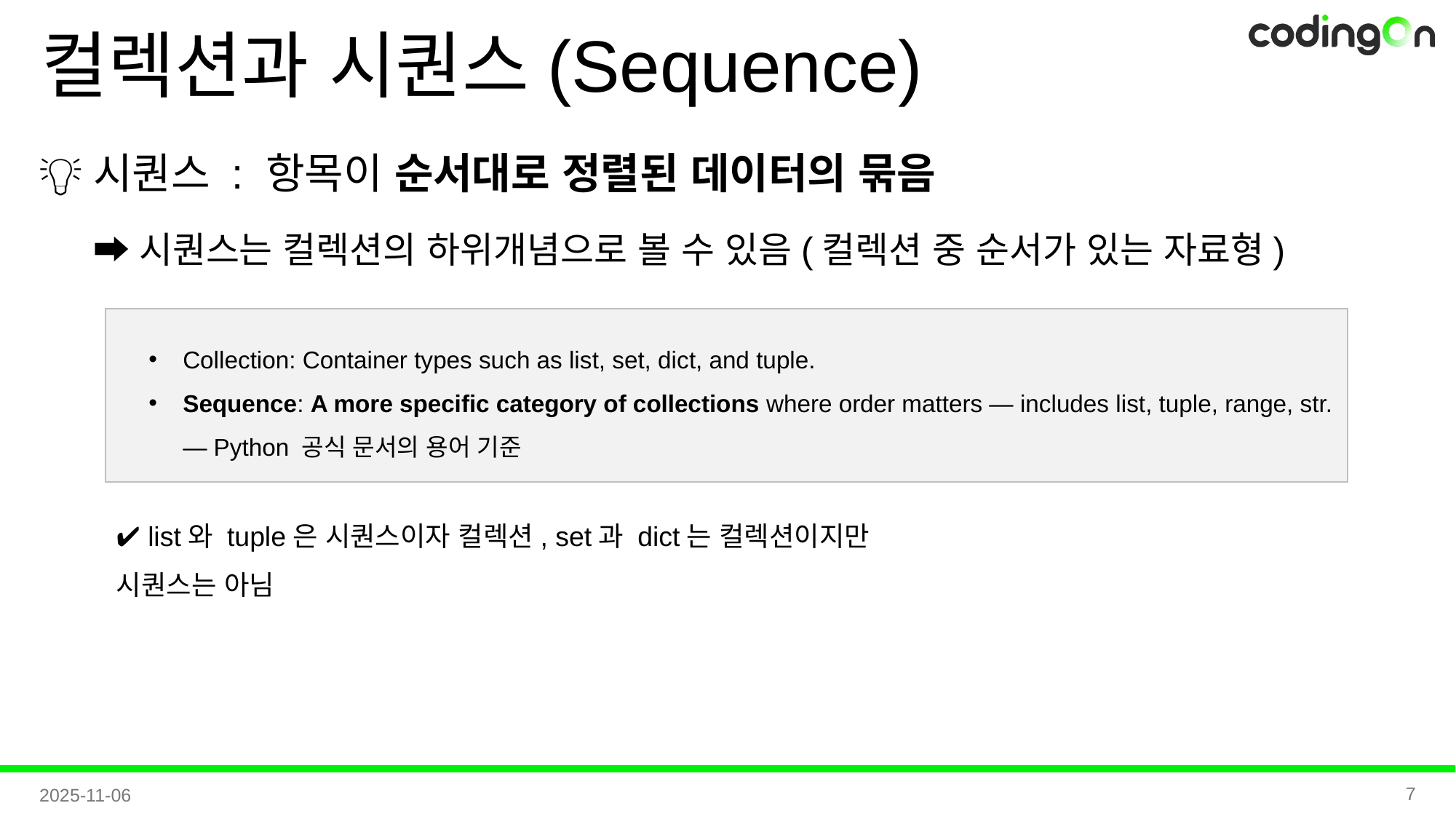

# 컬렉션과 시퀀스(Sequence)
💡시퀀스 : 항목이 순서대로 정렬된 데이터의 묶음
➡️시퀀스는 컬렉션의 하위개념으로 볼 수 있음(컬렉션 중 순서가 있는 자료형)
Collection: Container types such as list, set, dict, and tuple.
Sequence: A more specific category of collections where order matters — includes list, tuple, range, str.
— Python 공식 문서의 용어 기준
✔️ list와 tuple은 시퀀스이자 컬렉션, set과 dict는 컬렉션이지만 시퀀스는 아님
7
2025-11-06